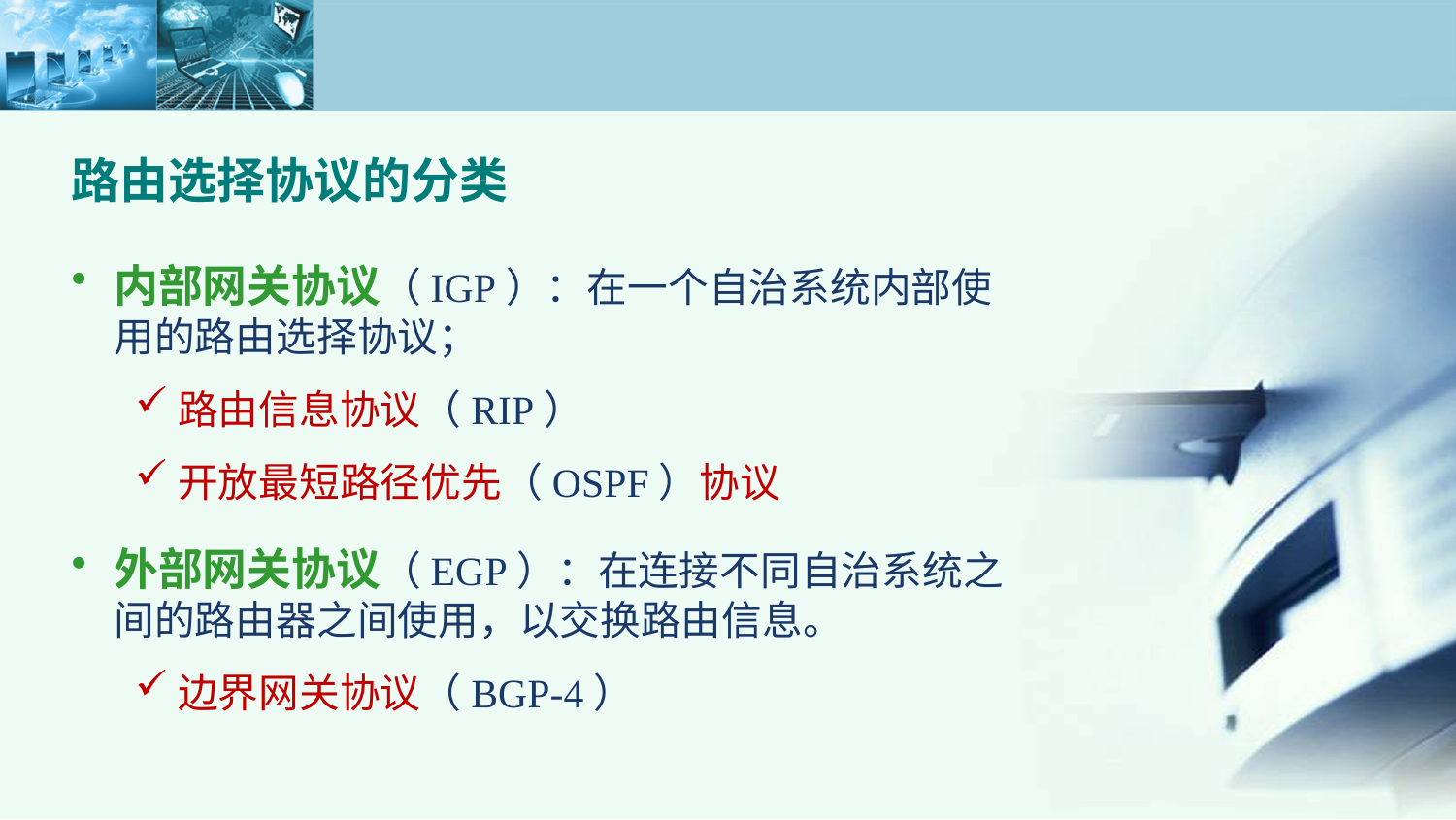

路由选择协议的分类
内部网关协议（IGP）：在一个自治系统内部使用的路由选择协议；
路由信息协议（RIP）
开放最短路径优先（OSPF）协议
外部网关协议（EGP）：在连接不同自治系统之间的路由器之间使用，以交换路由信息。
边界网关协议（BGP-4）